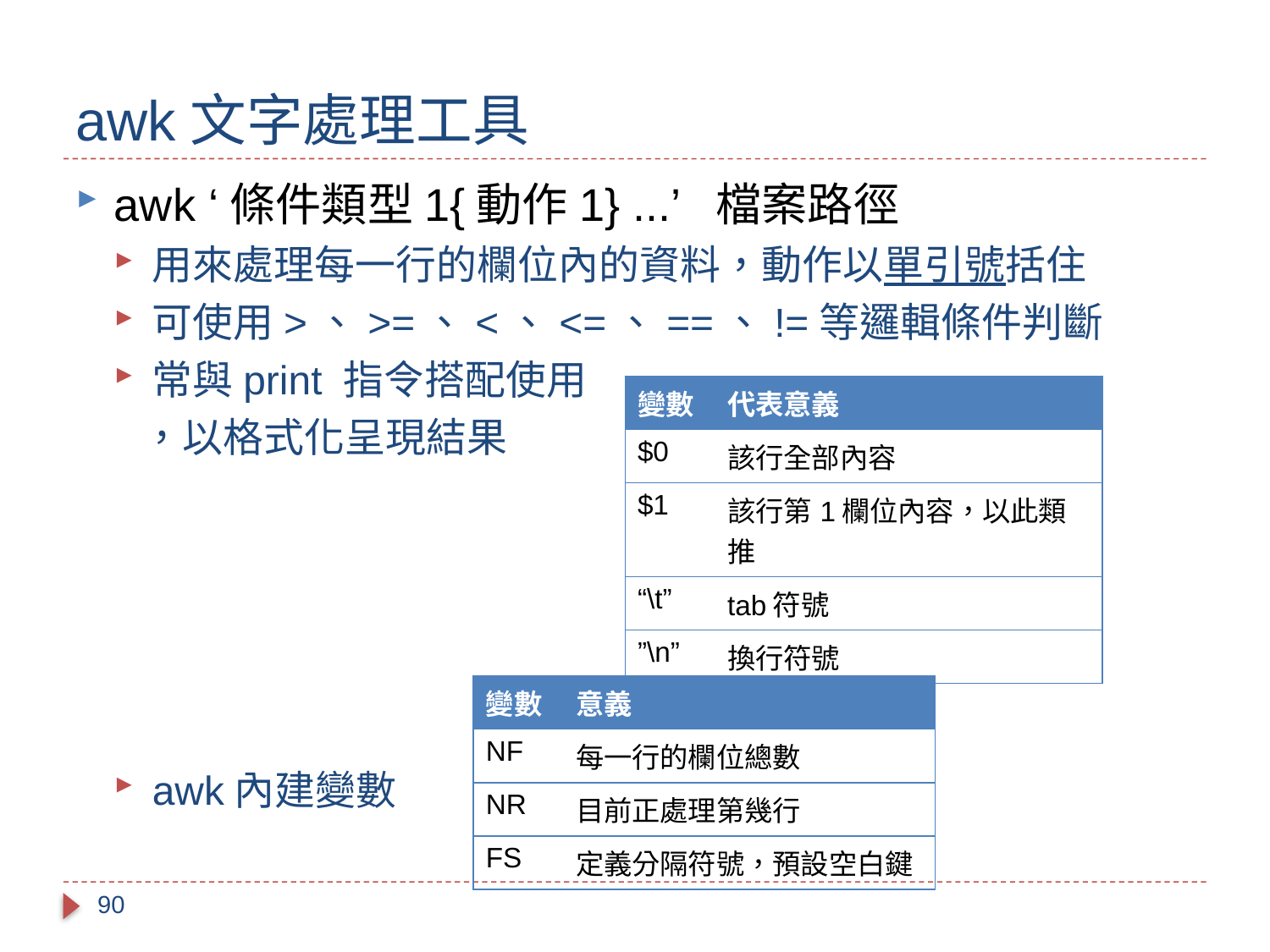

# awk文字處理工具
awk ‘條件類型1{動作1} ...’  檔案路徑
用來處理每一行的欄位內的資料，動作以單引號括住
可使用>、>=、<、<=、==、!=等邏輯條件判斷
常與print 指令搭配使用
  ，以格式化呈現結果

awk內建變數
| 變數 | 代表意義 |
| --- | --- |
| $0 | 該行全部內容 |
| $1 | 該行第1欄位內容，以此類推 |
| “\t” | tab符號 |
| ”\n” | 換行符號 |
| 變數 | 意義 |
| --- | --- |
| NF | 每一行的欄位總數 |
| NR | 目前正處理第幾行 |
| FS | 定義分隔符號，預設空白鍵 |
90